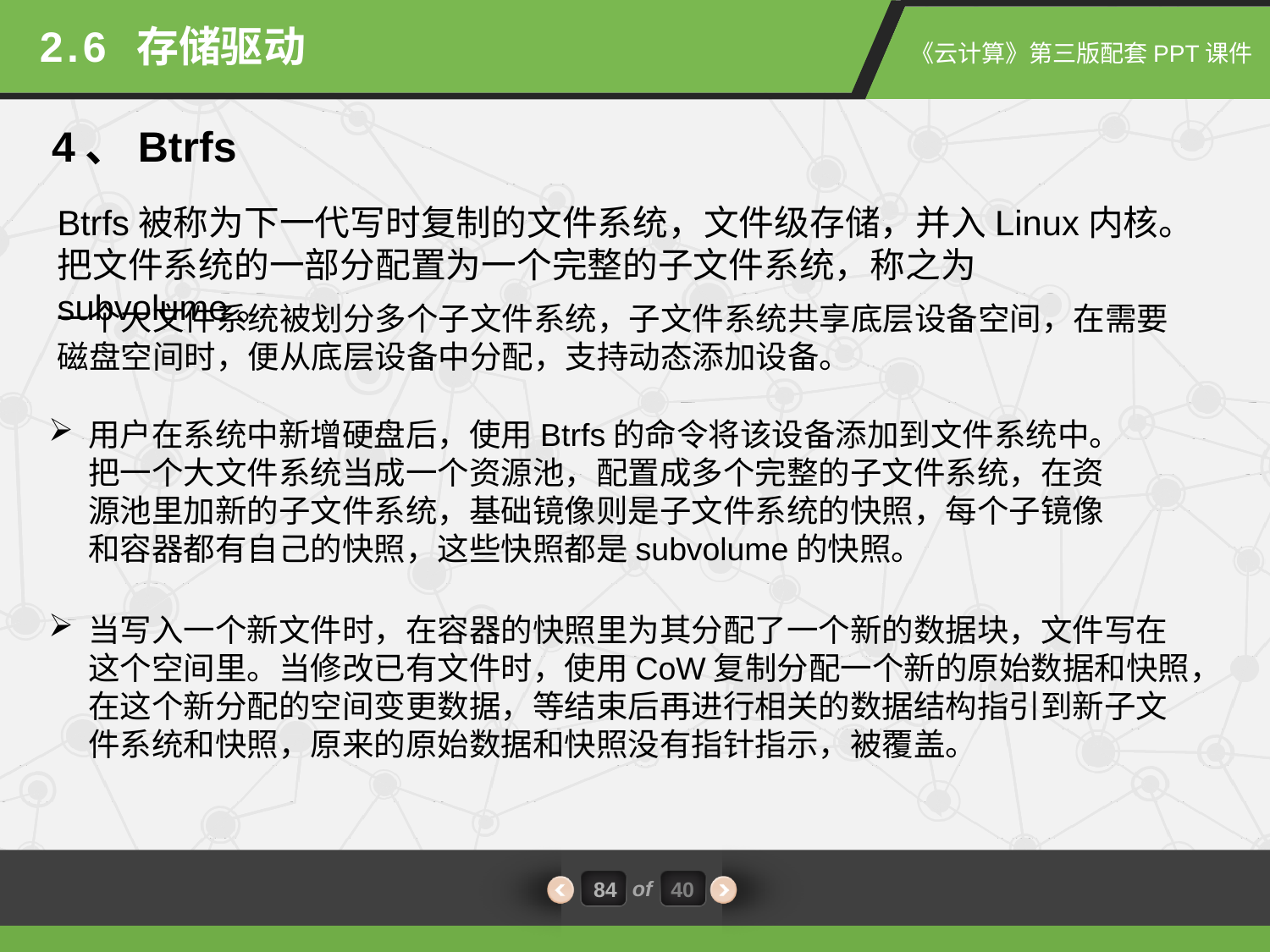

2.6 存储驱动
4、Btrfs
Btrfs被称为下一代写时复制的文件系统，文件级存储，并入Linux内核。把文件系统的一部分配置为一个完整的子文件系统，称之为subvolume。
一个大文件系统被划分多个子文件系统，子文件系统共享底层设备空间，在需要磁盘空间时，便从底层设备中分配，支持动态添加设备。
用户在系统中新增硬盘后，使用Btrfs的命令将该设备添加到文件系统中。把一个大文件系统当成一个资源池，配置成多个完整的子文件系统，在资源池里加新的子文件系统，基础镜像则是子文件系统的快照，每个子镜像和容器都有自己的快照，这些快照都是subvolume的快照。
当写入一个新文件时，在容器的快照里为其分配了一个新的数据块，文件写在这个空间里。当修改已有文件时，使用CoW复制分配一个新的原始数据和快照，在这个新分配的空间变更数据，等结束后再进行相关的数据结构指引到新子文件系统和快照，原来的原始数据和快照没有指针指示，被覆盖。
84